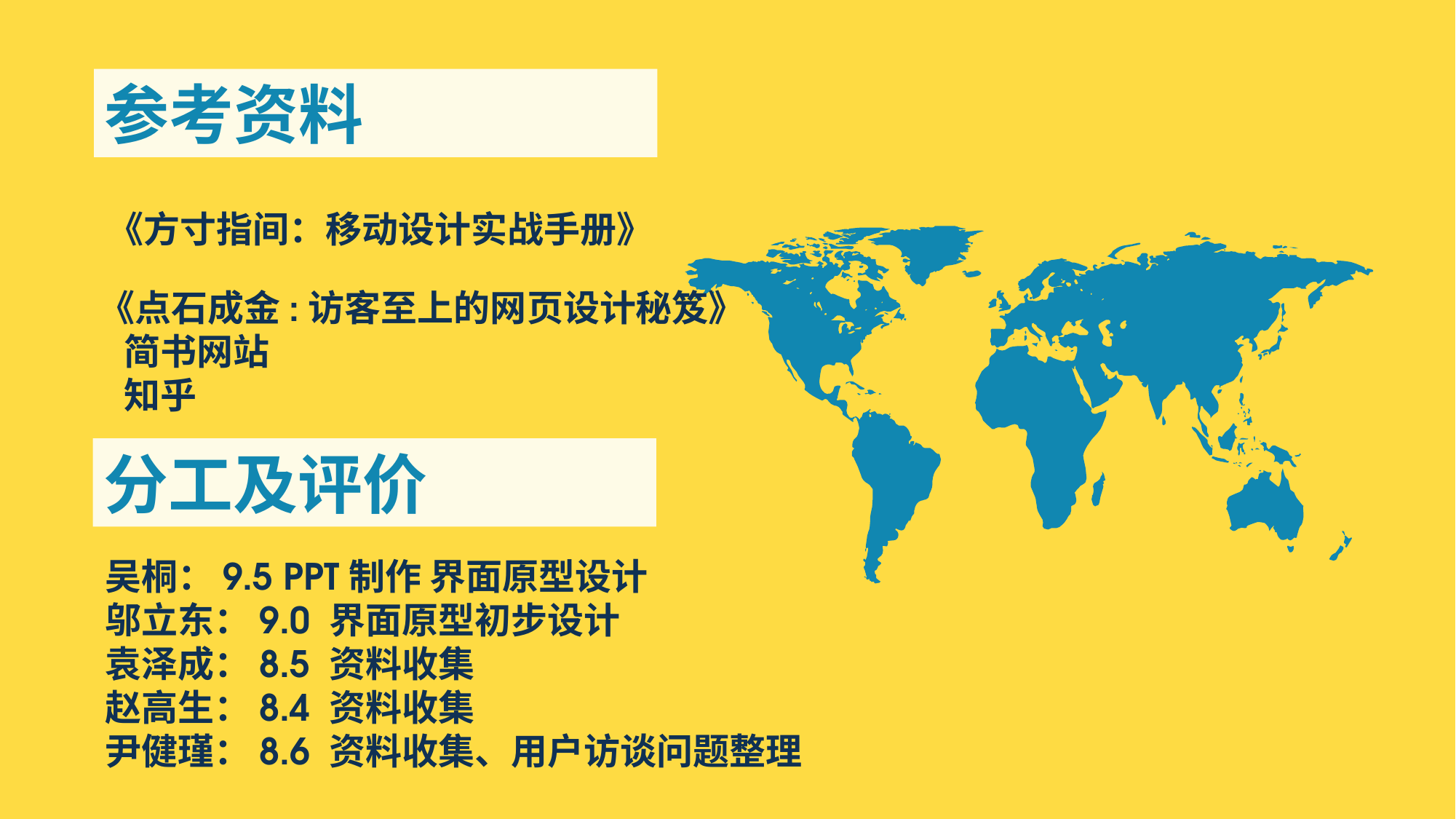

参考资料
《方寸指间：移动设计实战手册》

《点石成金:访客至上的网页设计秘笈》
  简书网站
  知乎
分工及评价
吴桐：9.5 PPT制作 界面原型设计
邬立东：9.0 界面原型初步设计
袁泽成：8.5 资料收集
赵高生：8.4 资料收集
尹健瑾：8.6 资料收集、用户访谈问题整理